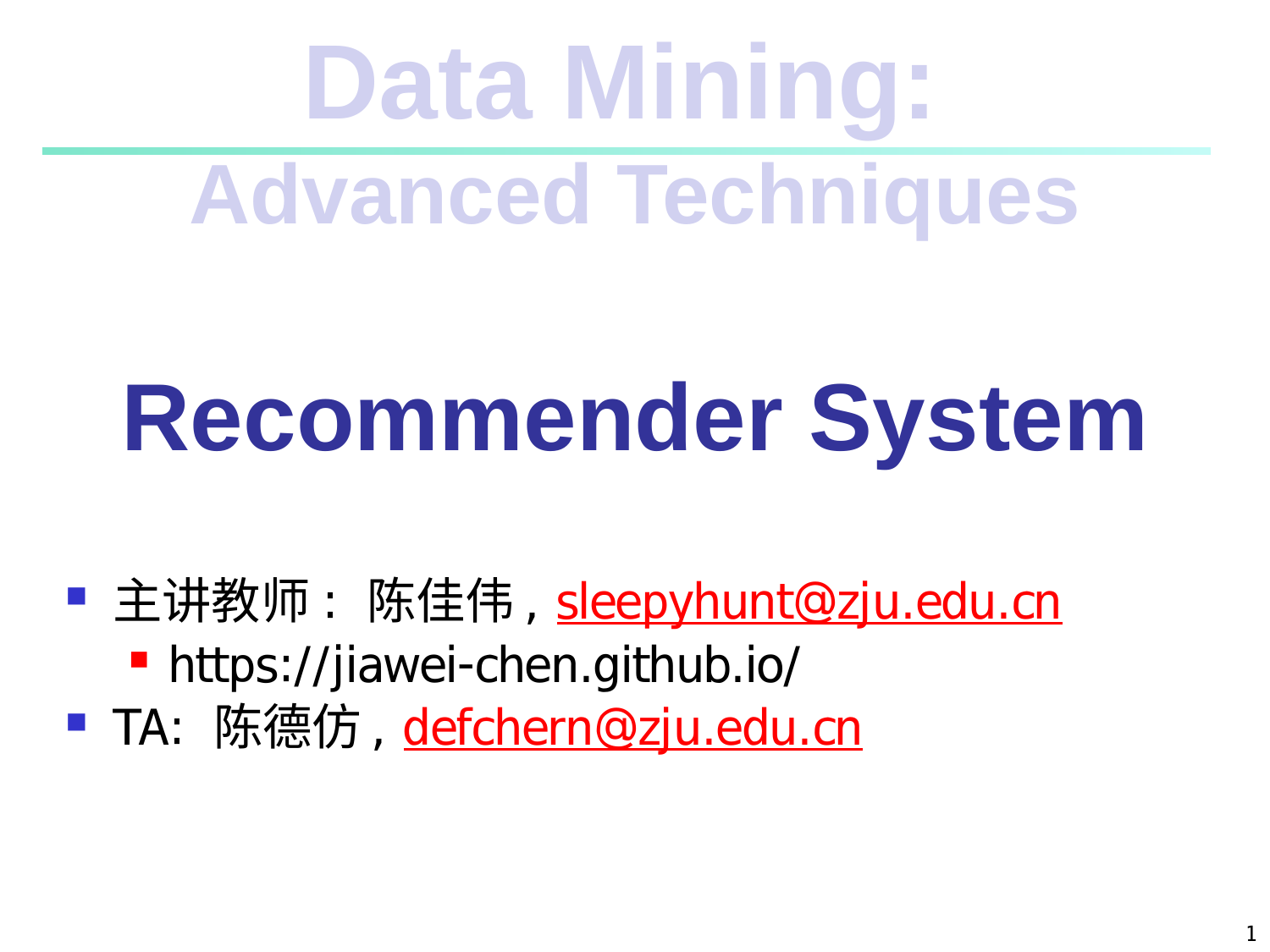

# Data Mining: Advanced Techniques Recommender System
主讲教师: 陈佳伟, sleepyhunt@zju.edu.cn
https://jiawei-chen.github.io/
TA: 陈德仿, defchern@zju.edu.cn
1